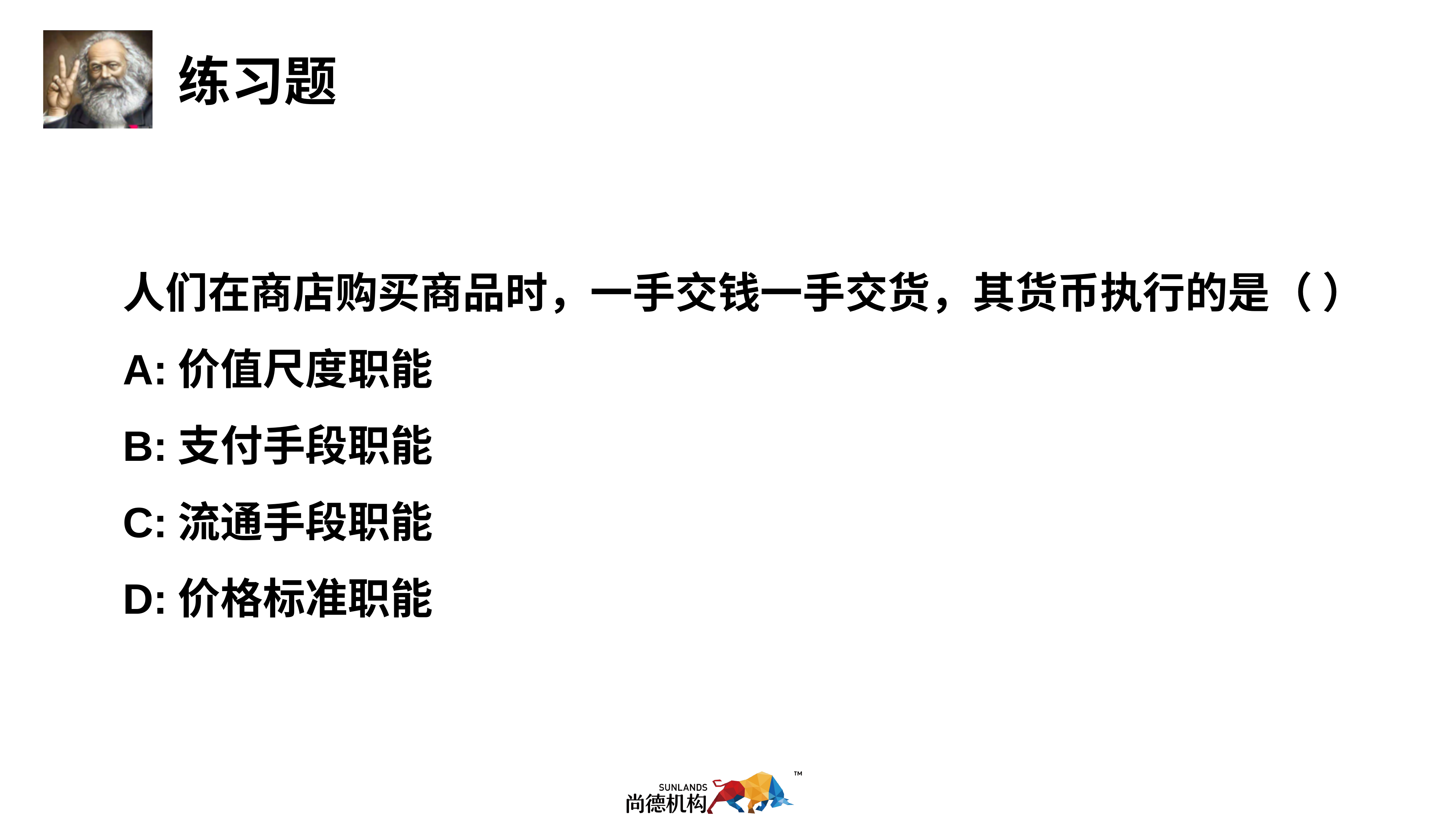

人们在商店购买商品时，一手交钱一手交货，其货币执行的是（ ）
A:价值尺度职能
B:支付手段职能
C:流通手段职能
D:价格标准职能